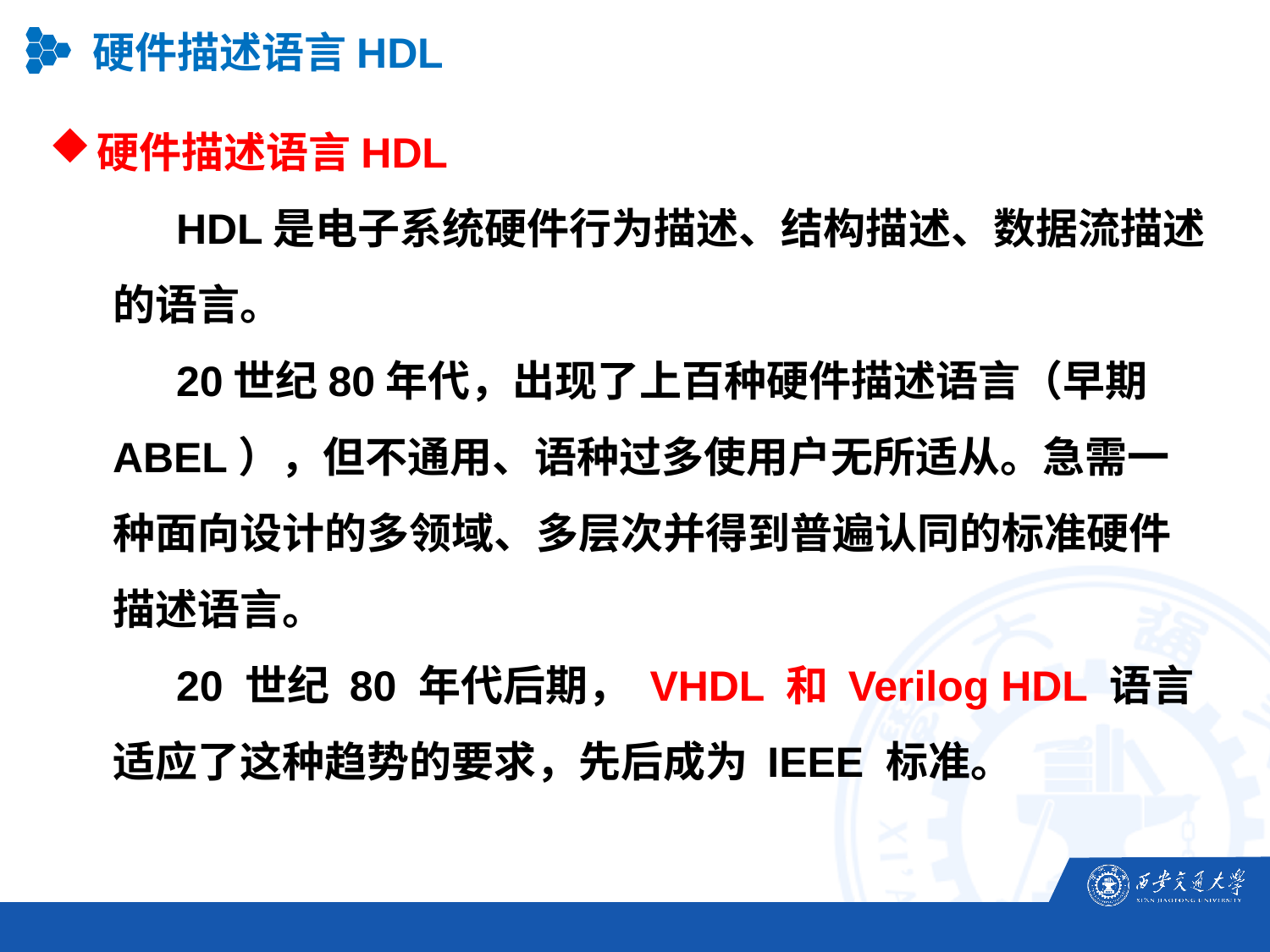

硬件描述语言HDL
硬件描述语言HDL
HDL是电子系统硬件行为描述、结构描述、数据流描述的语言。
20世纪80年代，出现了上百种硬件描述语言（早期ABEL），但不通用、语种过多使用户无所适从。急需一种面向设计的多领域、多层次并得到普遍认同的标准硬件描述语言。
20 世纪 80 年代后期， VHDL 和 Verilog HDL 语言适应了这种趋势的要求，先后成为 IEEE 标准。